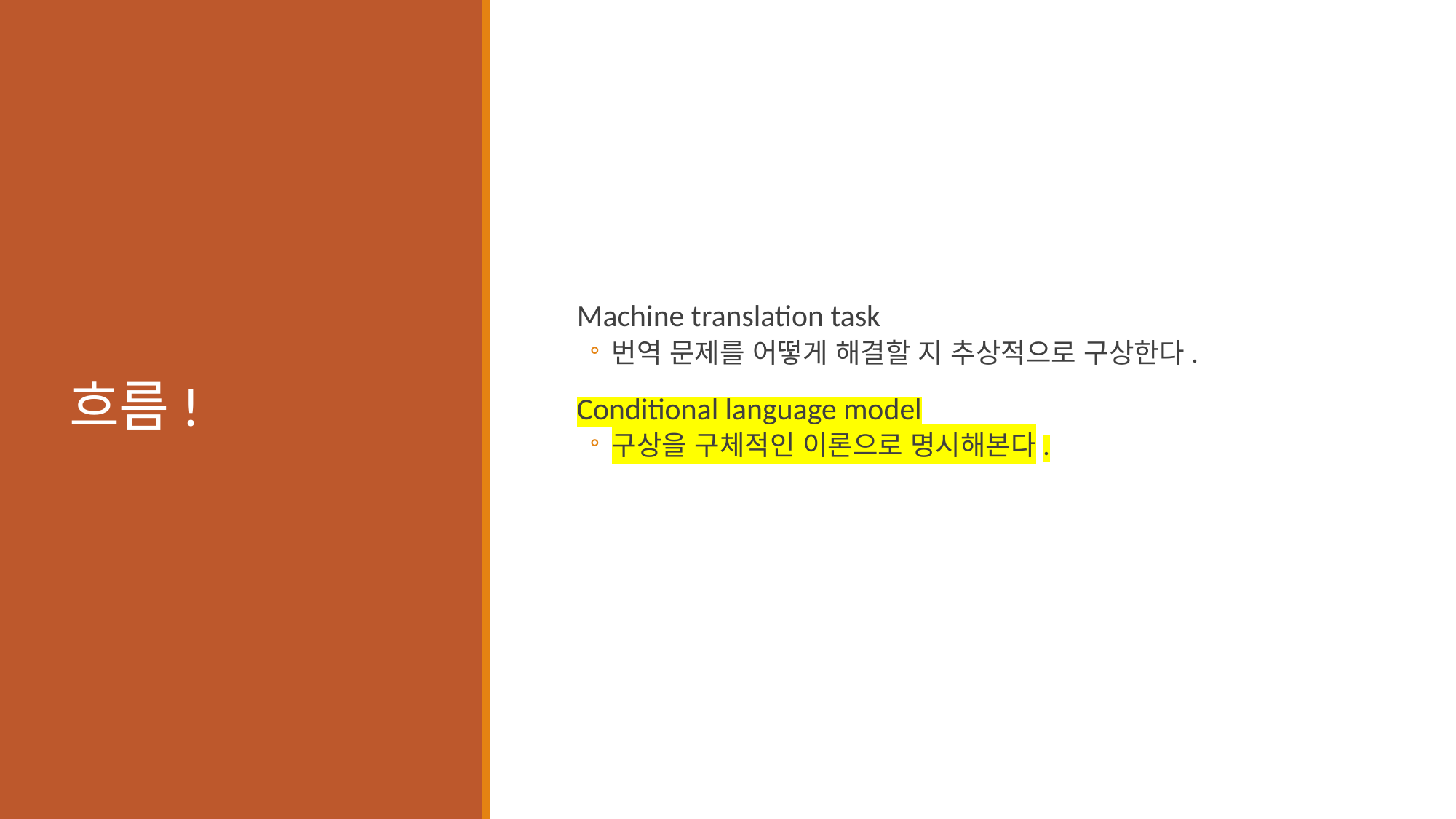

# 흐름!
Machine translation task
번역 문제를 어떻게 해결할 지 추상적으로 구상한다.
Conditional language model
구상을 구체적인 이론으로 명시해본다.